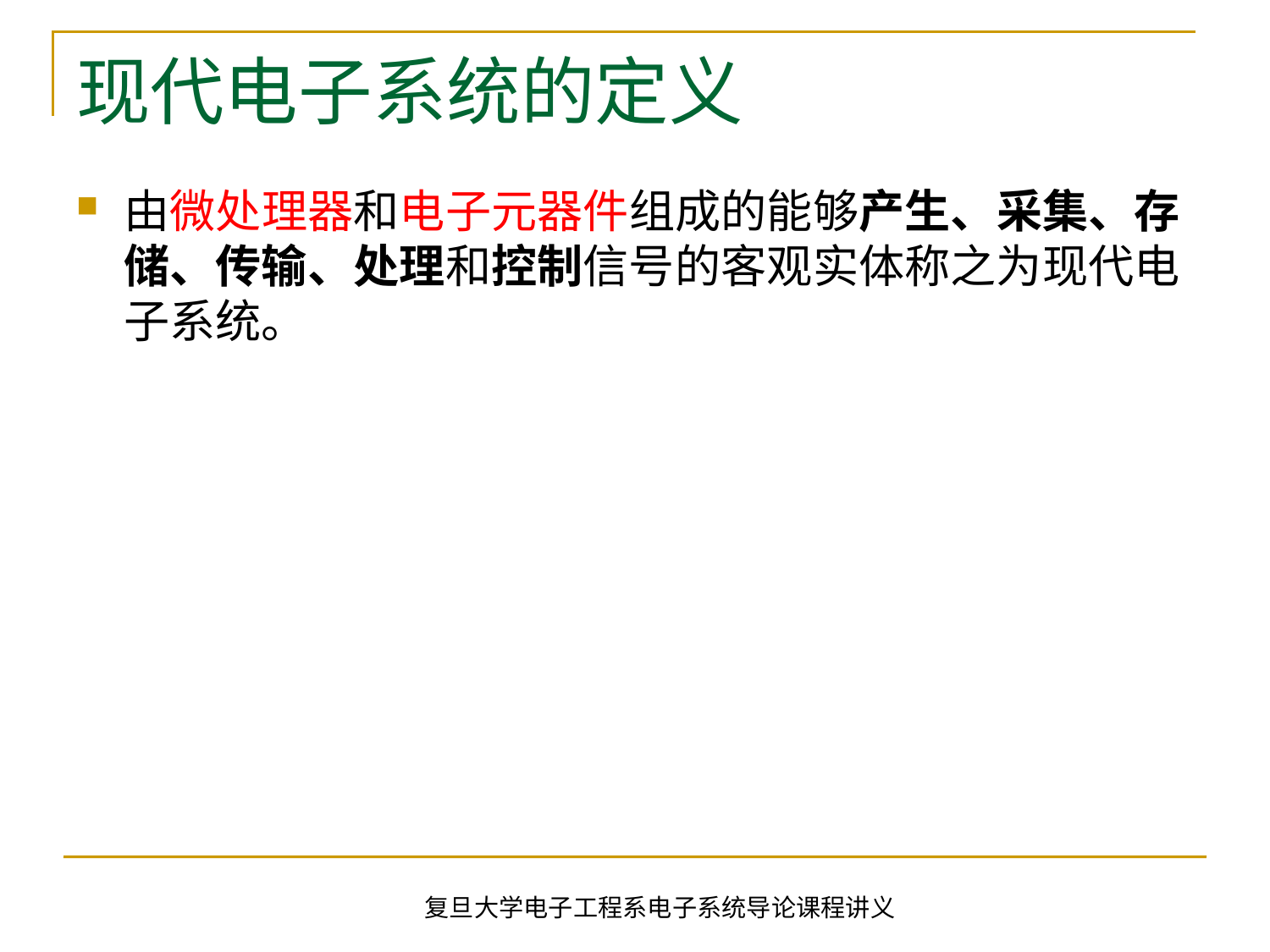

# 现代电子系统的定义
由微处理器和电子元器件组成的能够产生、采集、存储、传输、处理和控制信号的客观实体称之为现代电子系统。